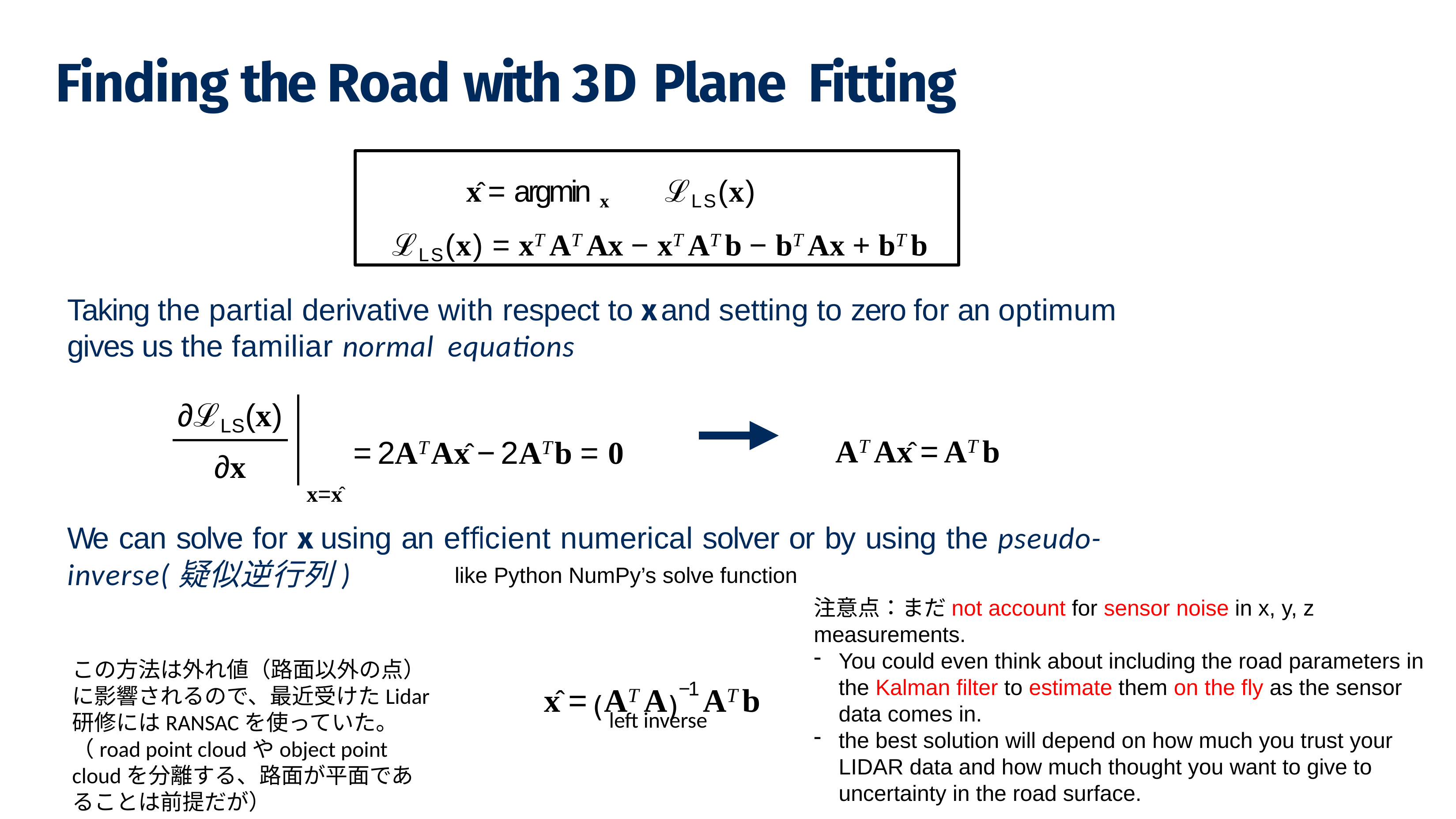

# Finding the Road with 3D Plane Fitting
x̂ = argmin x	ℒLS(x)
ℒLS(x) = xT AT Ax − xT AT b − bT Ax + bT b
Taking the partial derivative with respect to x and setting to zero for an optimum  gives us the familiar normal equations
∂ℒLS(x)
∂x

AT Ax̂ = AT b
= 2AT Ax̂ − 2AT b = 0

x=x̂
We can solve for x using an efficient numerical solver or by using the pseudo-inverse(疑似逆行列)

x̂ = (AT A)−1 AT b
like Python NumPy’s solve function
注意点：まだnot account for sensor noise in x, y, z measurements.
You could even think about including the road parameters in the Kalman filter to estimate them on the fly as the sensor data comes in.
the best solution will depend on how much you trust your LIDAR data and how much thought you want to give to uncertainty in the road surface.
この方法は外れ値（路面以外の点）に影響されるので、最近受けたLidar研修にはRANSACを使っていた。（road point cloudやobject point cloudを分離する、路面が平面であることは前提だが）
left inverse